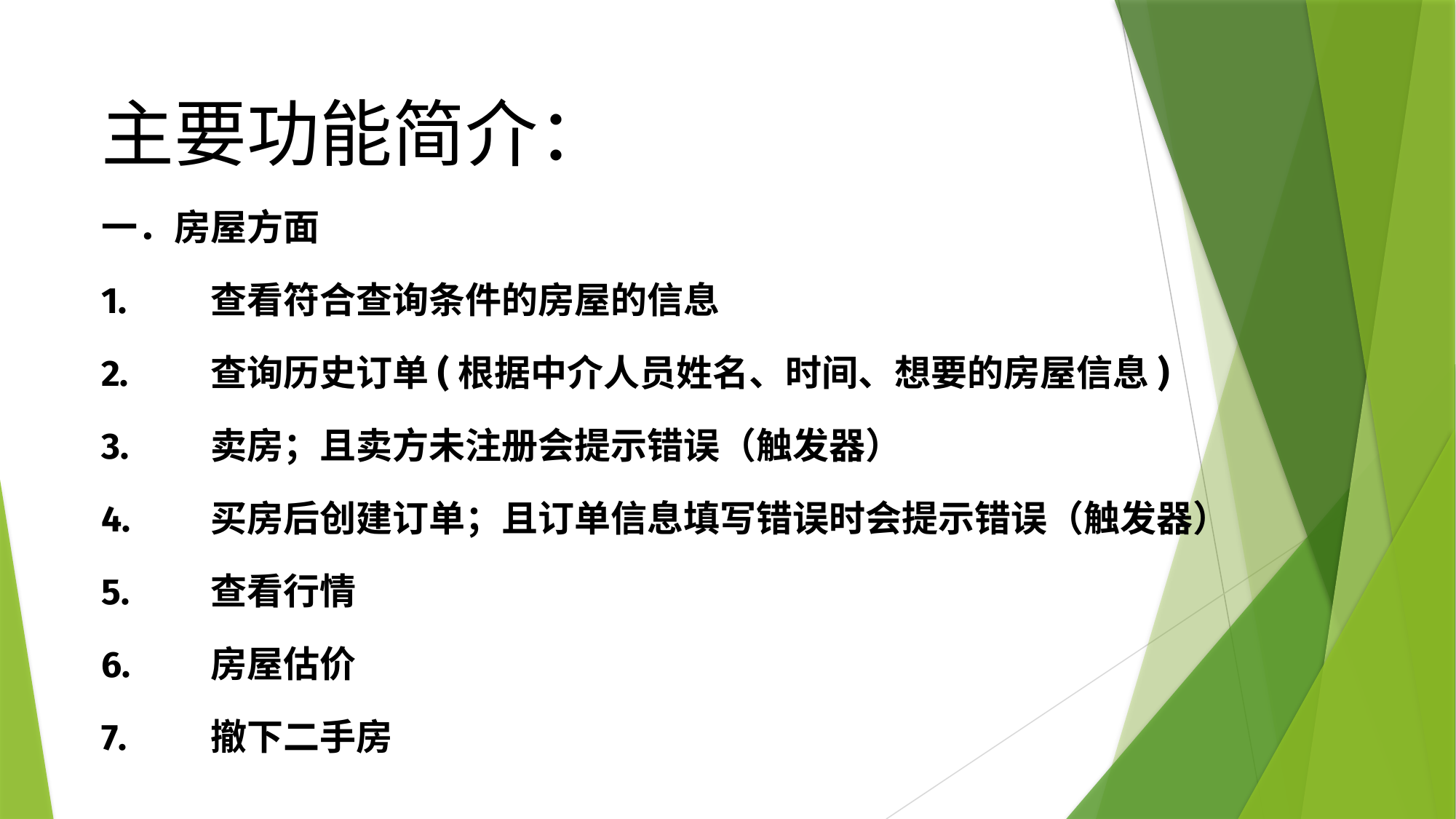

主要功能简介：
一．房屋方面
1.	查看符合查询条件的房屋的信息
2.	查询历史订单(根据中介人员姓名、时间、想要的房屋信息)
3.	卖房；且卖方未注册会提示错误（触发器）
4.	买房后创建订单；且订单信息填写错误时会提示错误（触发器）
5.	查看行情
6.	房屋估价
7.	撤下二手房